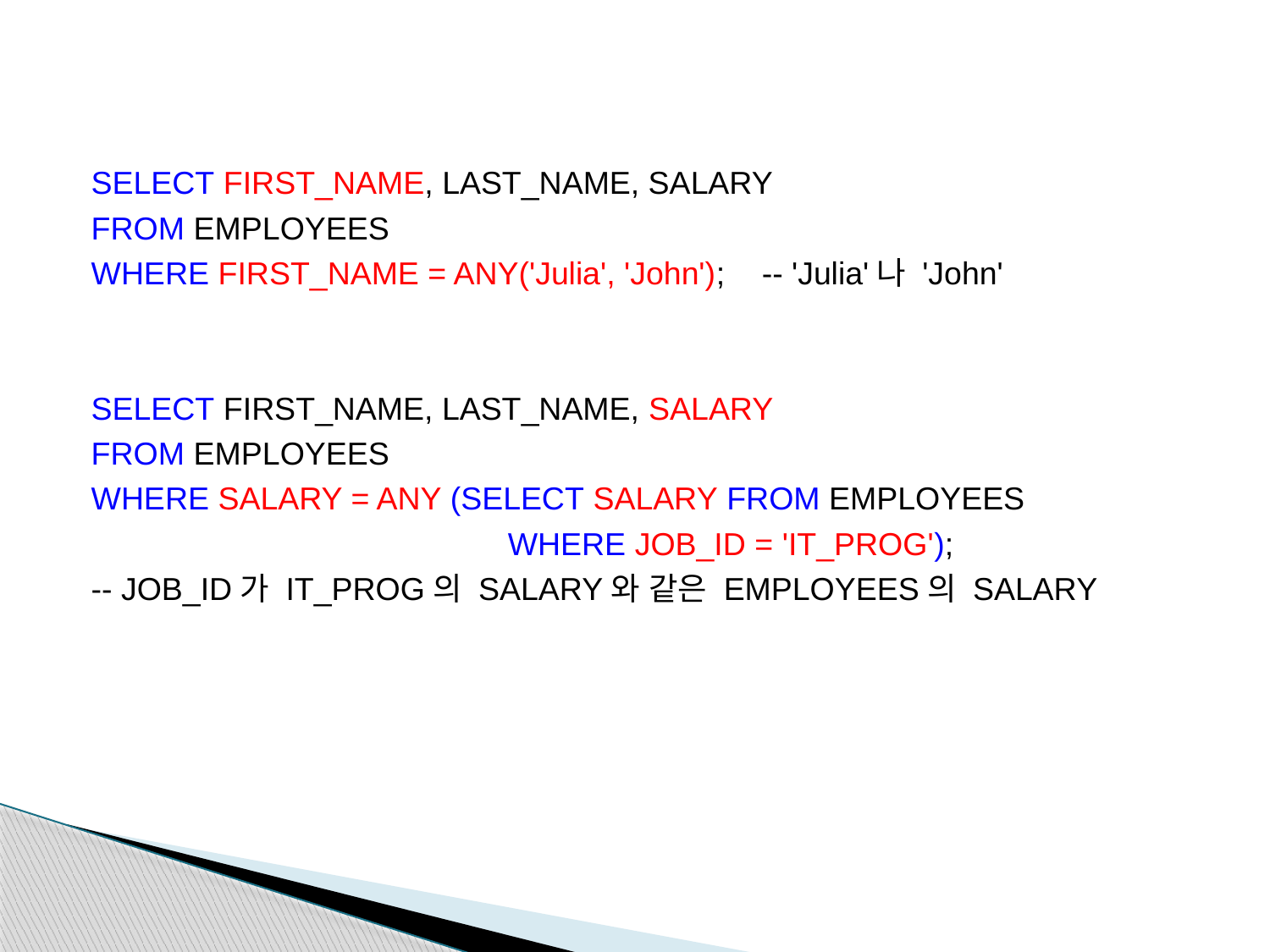

SELECT FIRST_NAME, LAST_NAME, SALARY
FROM EMPLOYEES
WHERE FIRST_NAME = ANY('Julia', 'John');	-- 'Julia'나 'John'

SELECT FIRST_NAME, LAST_NAME, SALARY
FROM EMPLOYEES
WHERE SALARY = ANY (SELECT SALARY FROM EMPLOYEES
                     		WHERE JOB_ID = 'IT_PROG');
-- JOB_ID가 IT_PROG의 SALARY와 같은 EMPLOYEES의 SALARY